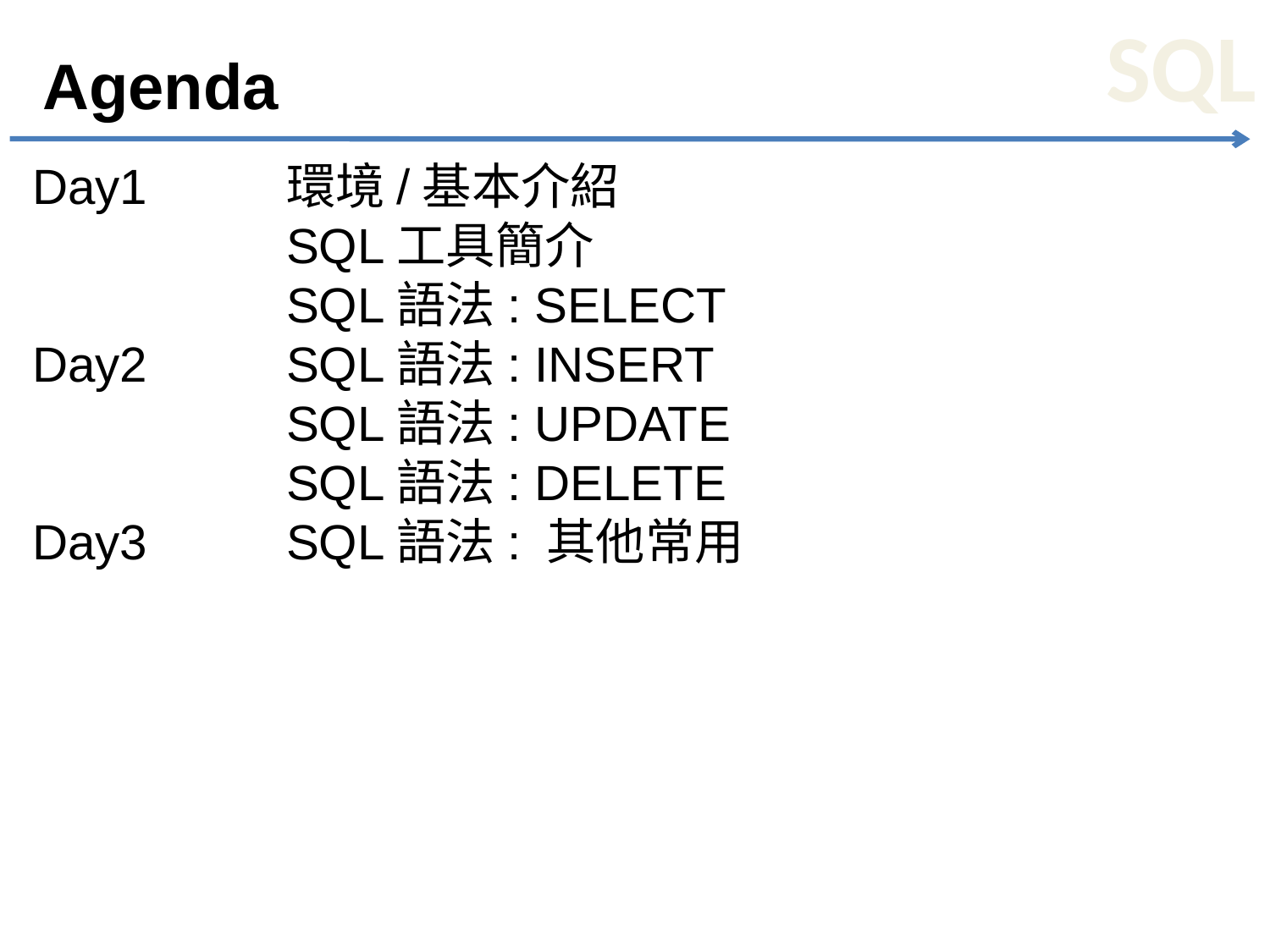

# Agenda
Day1		環境/基本介紹
		SQL工具簡介
		SQL語法: SELECT
Day2		SQL語法: INSERT
		SQL語法: UPDATE
		SQL語法: DELETE
Day3		SQL語法: 其他常用